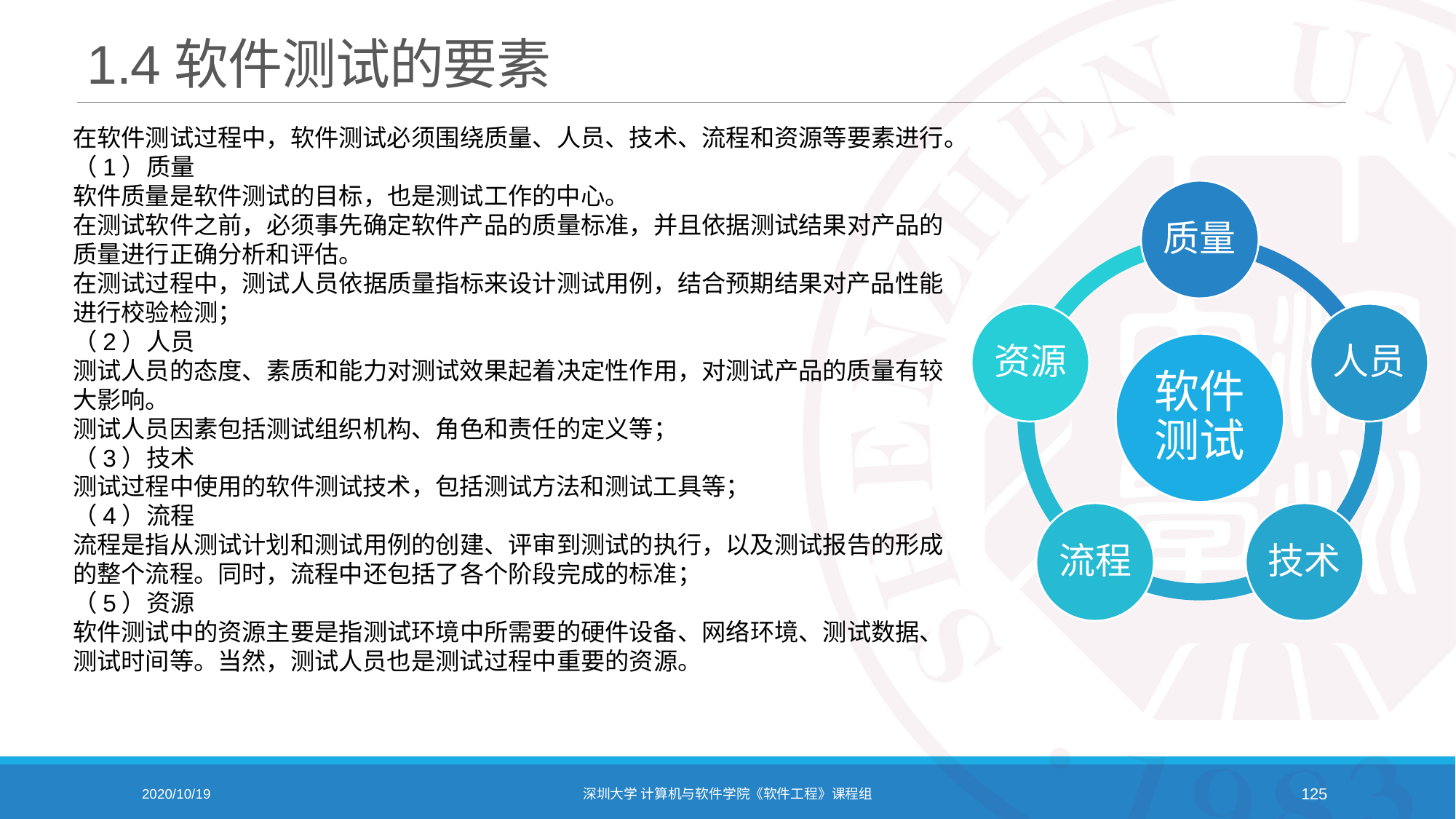

# 1.4软件测试的要素
在软件测试过程中，软件测试必须围绕质量、人员、技术、流程和资源等要素进行。
（1）质量
软件质量是软件测试的目标，也是测试工作的中心。
在测试软件之前，必须事先确定软件产品的质量标准，并且依据测试结果对产品的质量进行正确分析和评估。
在测试过程中，测试人员依据质量指标来设计测试用例，结合预期结果对产品性能进行校验检测；
（2）人员
测试人员的态度、素质和能力对测试效果起着决定性作用，对测试产品的质量有较大影响。
测试人员因素包括测试组织机构、角色和责任的定义等；
（3）技术
测试过程中使用的软件测试技术，包括测试方法和测试工具等；
（4）流程
流程是指从测试计划和测试用例的创建、评审到测试的执行，以及测试报告的形成的整个流程。同时，流程中还包括了各个阶段完成的标准；
（5）资源
软件测试中的资源主要是指测试环境中所需要的硬件设备、网络环境、测试数据、测试时间等。当然，测试人员也是测试过程中重要的资源。
软件测试
质量
人员
技术
流程
资源
2020/10/19
深圳大学 计算机与软件学院《软件工程》课程组
125